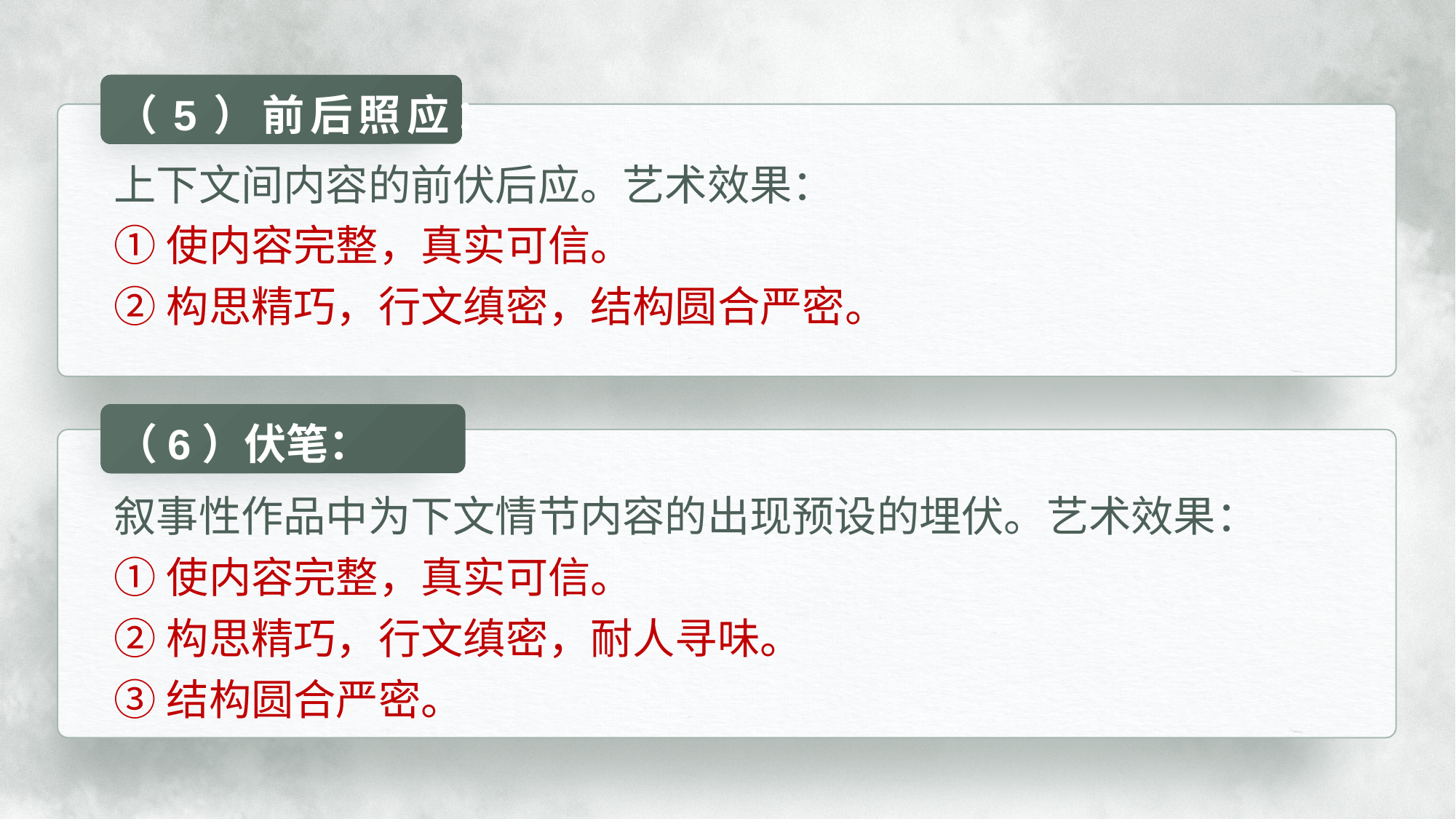

（5）前后照应：

上下文间内容的前伏后应。艺术效果：
①使内容完整，真实可信。
②构思精巧，行文缜密，结构圆合严密。
（6）伏笔：

叙事性作品中为下文情节内容的出现预设的埋伏。艺术效果：
①使内容完整，真实可信。
②构思精巧，行文缜密，耐人寻味。
③结构圆合严密。